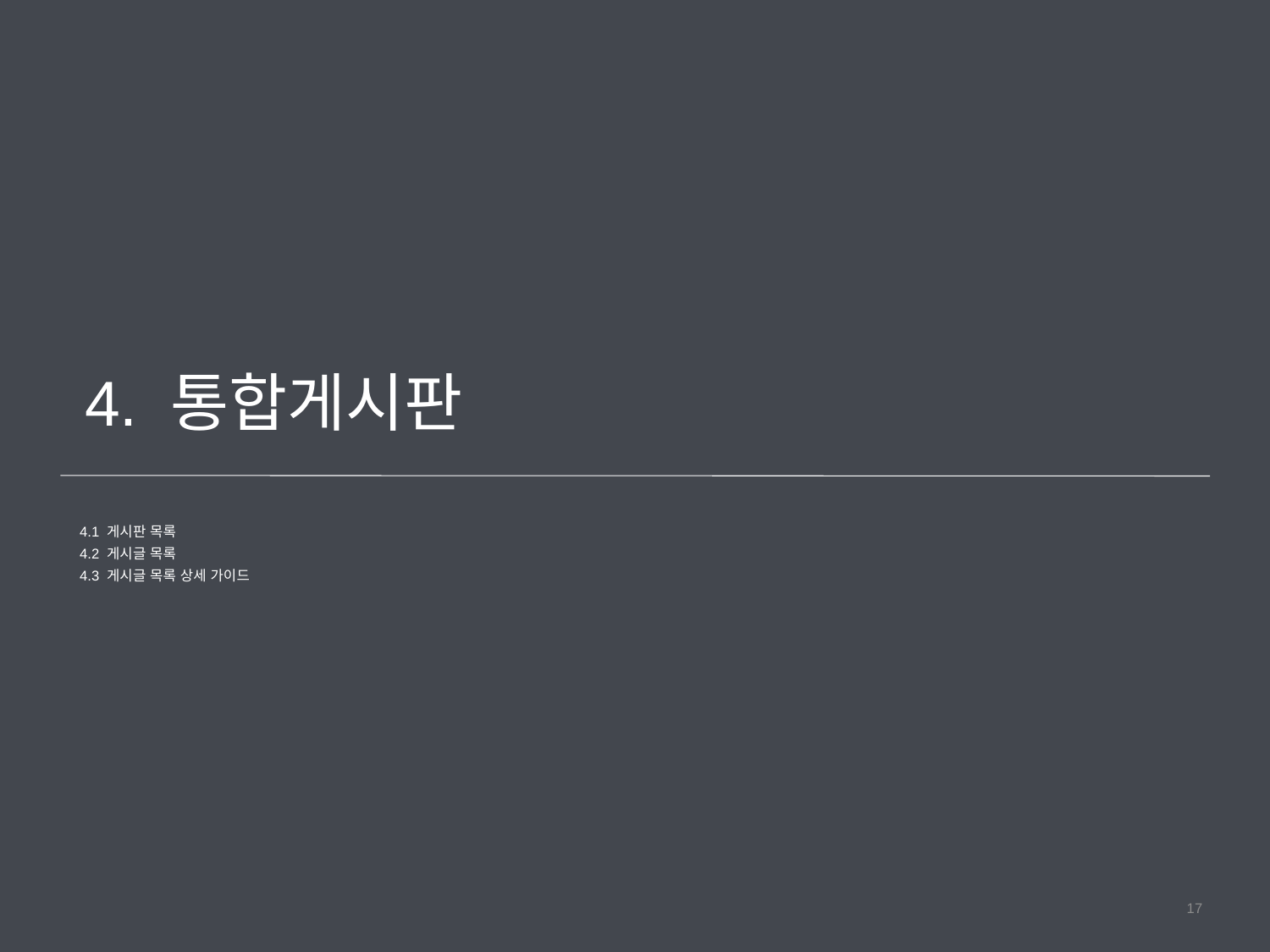

4. 통합게시판
4.1 게시판 목록
4.2 게시글 목록
4.3 게시글 목록 상세 가이드
17